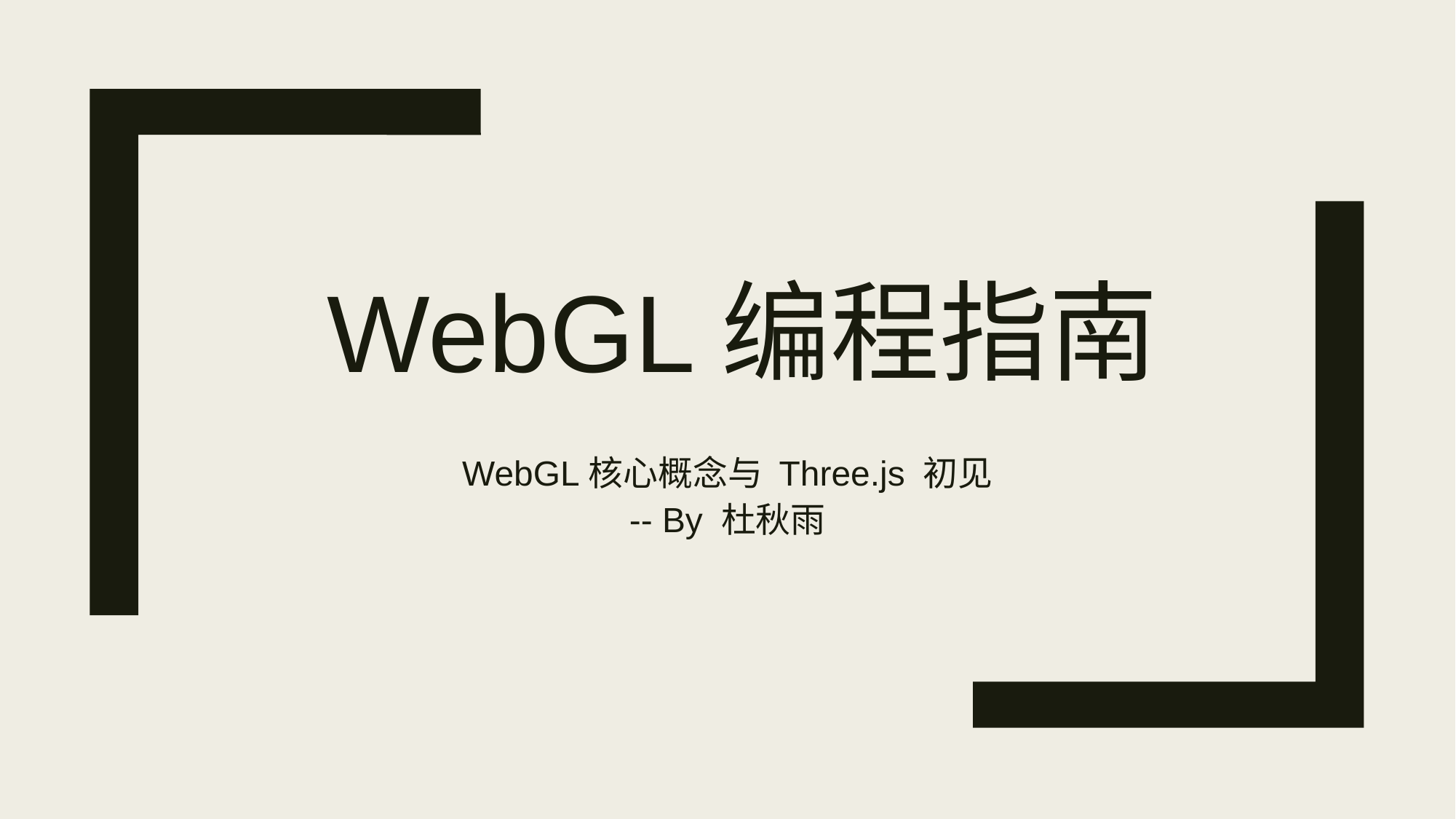

# WebGL编程指南
WebGL核心概念与 Three.js 初见
-- By 杜秋雨